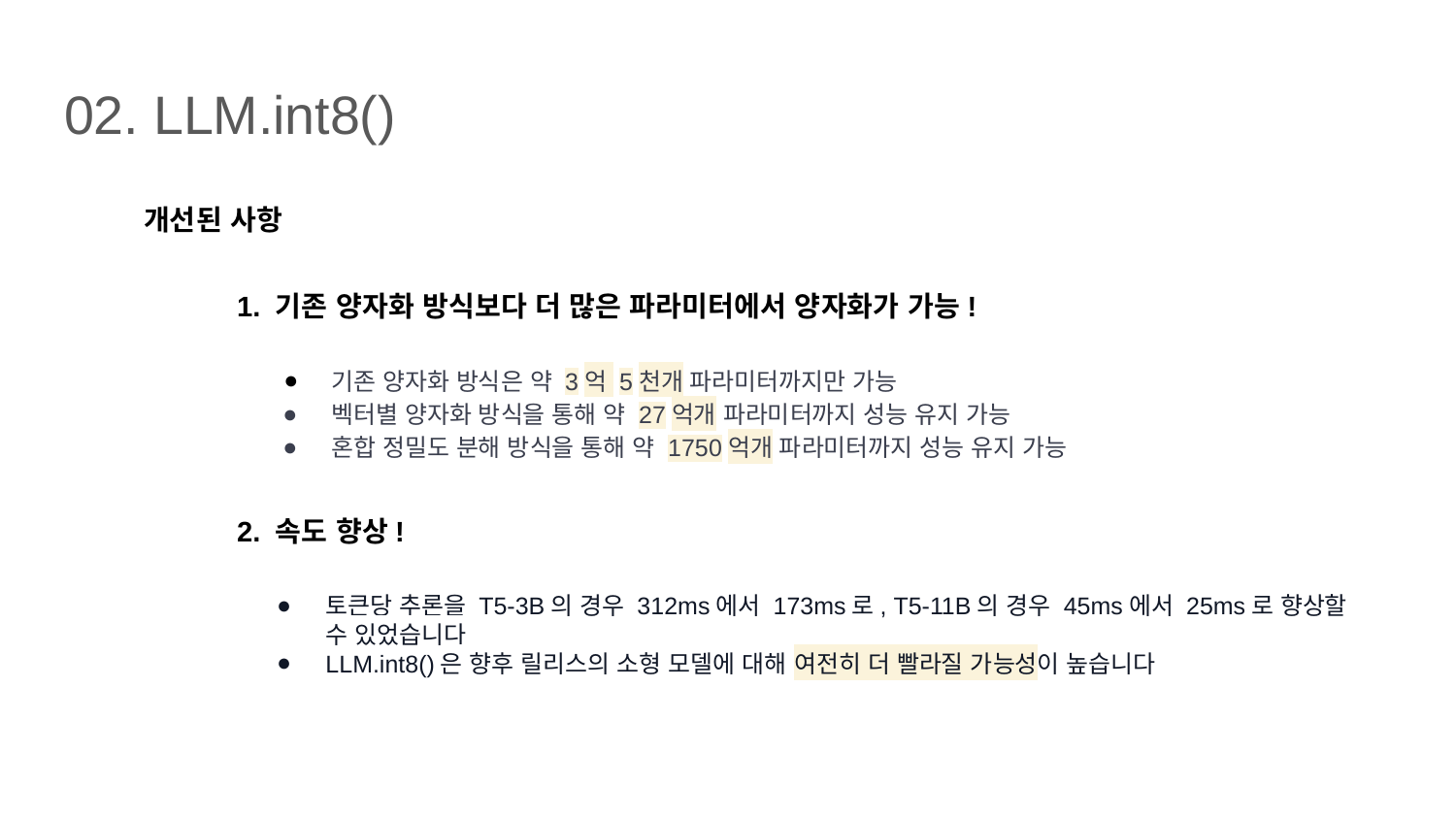

# 02. LLM.int8()
개선된 사항
1. 기존 양자화 방식보다 더 많은 파라미터에서 양자화가 가능!
기존 양자화 방식은 약 3억 5천개 파라미터까지만 가능
벡터별 양자화 방식을 통해 약 27억개 파라미터까지 성능 유지 가능
혼합 정밀도 분해 방식을 통해 약 1750억개 파라미터까지 성능 유지 가능
2. 속도 향상!
토큰당 추론을 T5-3B의 경우 312ms에서 173ms로, T5-11B의 경우 45ms에서 25ms로 향상할 수 있었습니다
LLM.int8()은 향후 릴리스의 소형 모델에 대해 여전히 더 빨라질 가능성이 높습니다